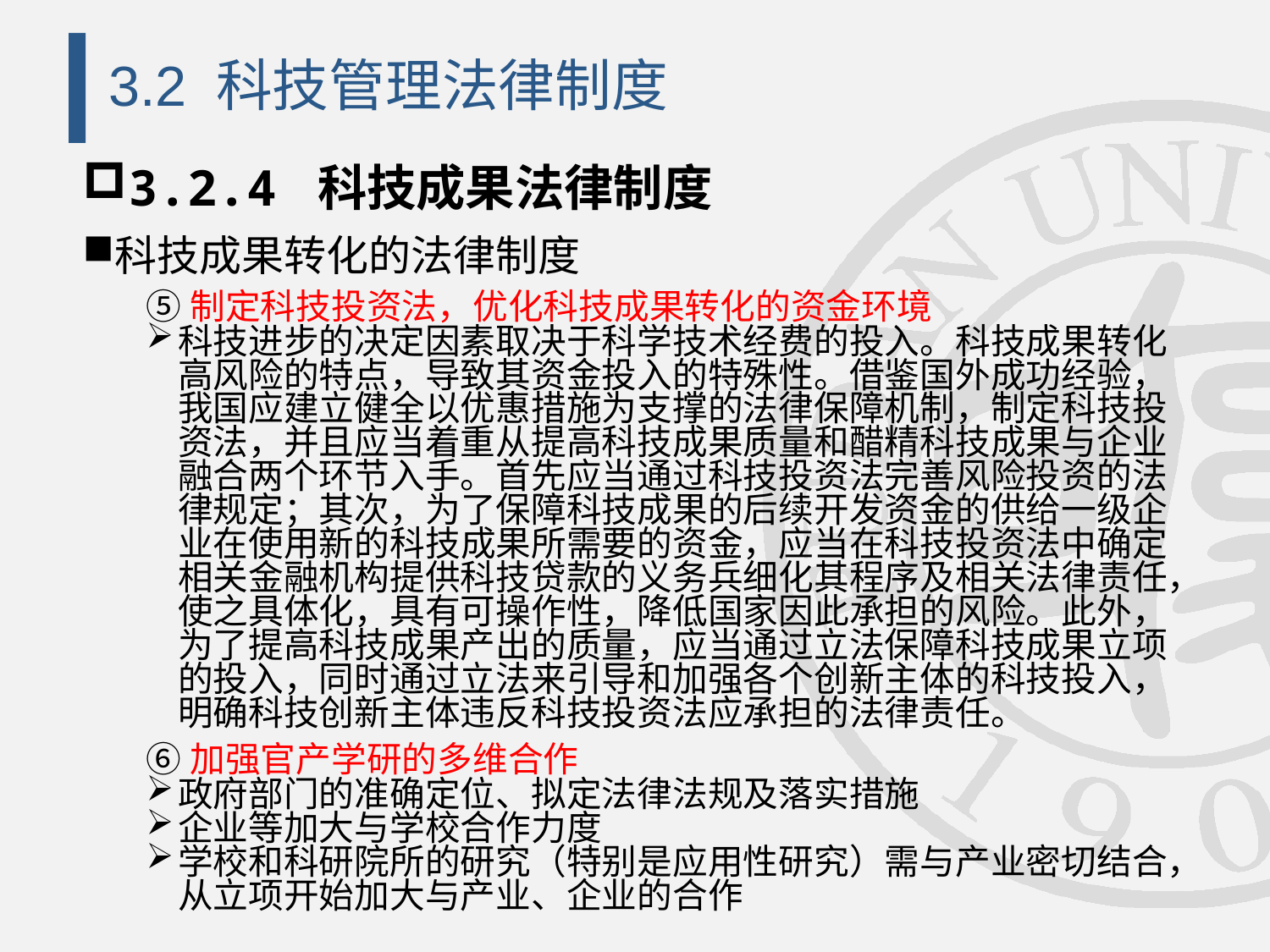

# 3.2 科技管理法律制度
3.2.4 科技成果法律制度
科技成果转化的法律制度
⑤制定科技投资法，优化科技成果转化的资金环境
科技进步的决定因素取决于科学技术经费的投入。科技成果转化高风险的特点，导致其资金投入的特殊性。借鉴国外成功经验，我国应建立健全以优惠措施为支撑的法律保障机制，制定科技投资法，并且应当着重从提高科技成果质量和醋精科技成果与企业融合两个环节入手。首先应当通过科技投资法完善风险投资的法律规定；其次，为了保障科技成果的后续开发资金的供给一级企业在使用新的科技成果所需要的资金，应当在科技投资法中确定相关金融机构提供科技贷款的义务兵细化其程序及相关法律责任，使之具体化，具有可操作性，降低国家因此承担的风险。此外，为了提高科技成果产出的质量，应当通过立法保障科技成果立项的投入，同时通过立法来引导和加强各个创新主体的科技投入，明确科技创新主体违反科技投资法应承担的法律责任。
⑥加强官产学研的多维合作
政府部门的准确定位、拟定法律法规及落实措施
企业等加大与学校合作力度
学校和科研院所的研究（特别是应用性研究）需与产业密切结合，从立项开始加大与产业、企业的合作